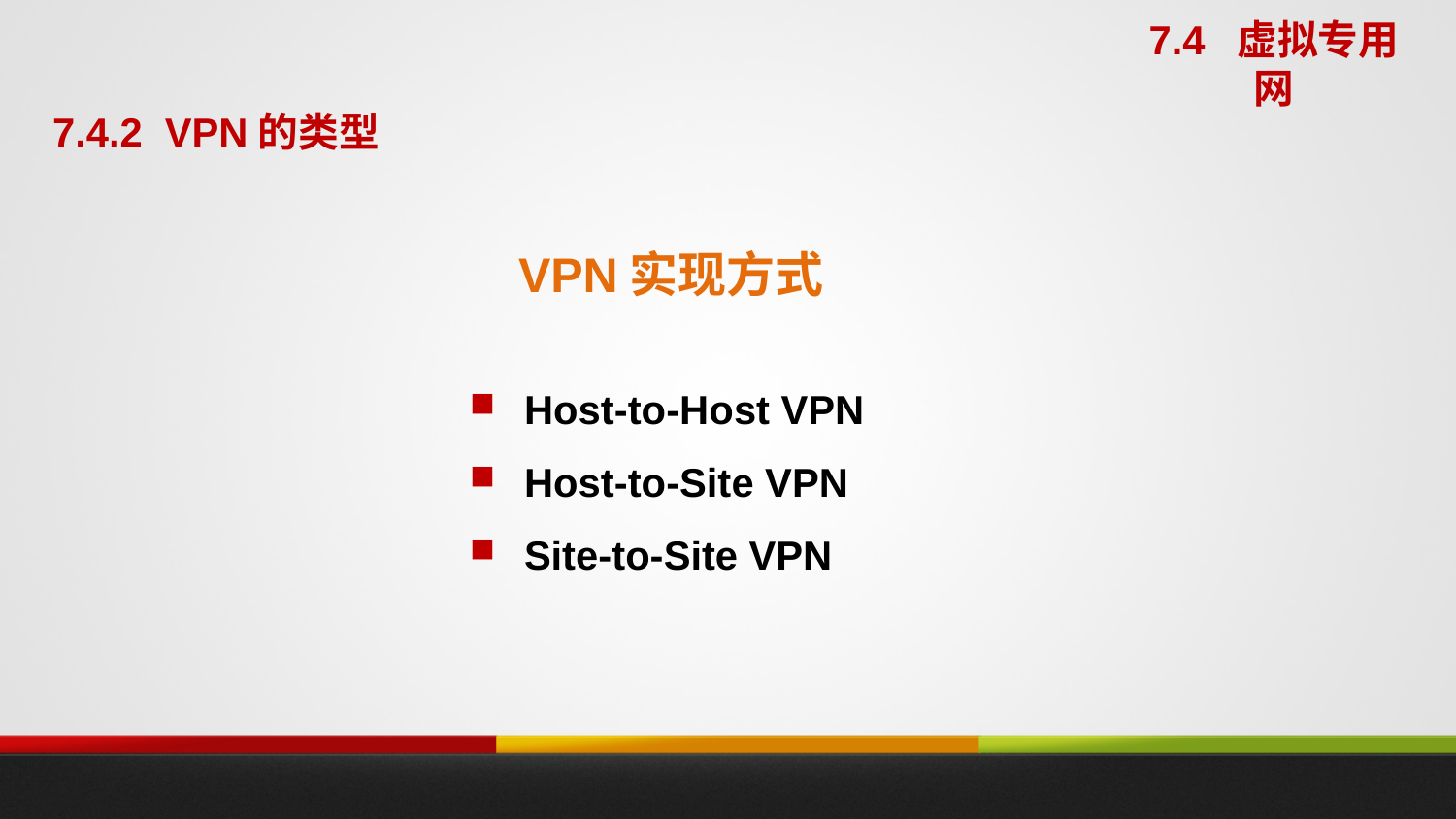

7.4  虚拟专用网
7.4.2  VPN的类型
# VPN实现方式
Host-to-Host VPN
Host-to-Site VPN
Site-to-Site VPN